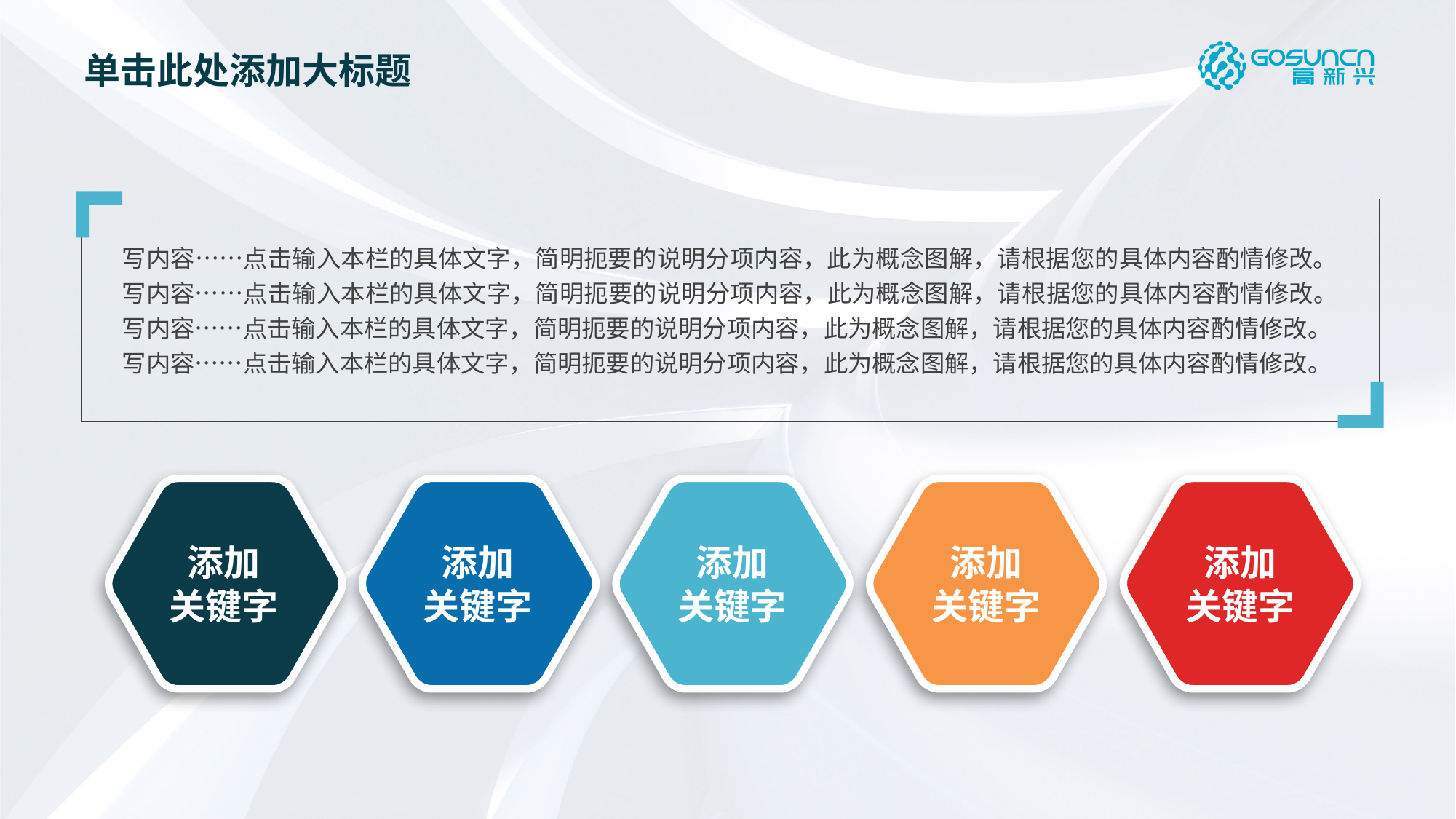

单击此处添加大标题

写内容……点击输入本栏的具体文字，简明扼要的说明分项内容，此为概念图解，请根据您的具体内容酌情修改。写内容……点击输入本栏的具体文字，简明扼要的说明分项内容，此为概念图解，请根据您的具体内容酌情修改。写内容……点击输入本栏的具体文字，简明扼要的说明分项内容，此为概念图解，请根据您的具体内容酌情修改。
写内容……点击输入本栏的具体文字，简明扼要的说明分项内容，此为概念图解，请根据您的具体内容酌情修改。

添加
关键字
添加
关键字
添加
关键字
添加
关键字
添加
关键字